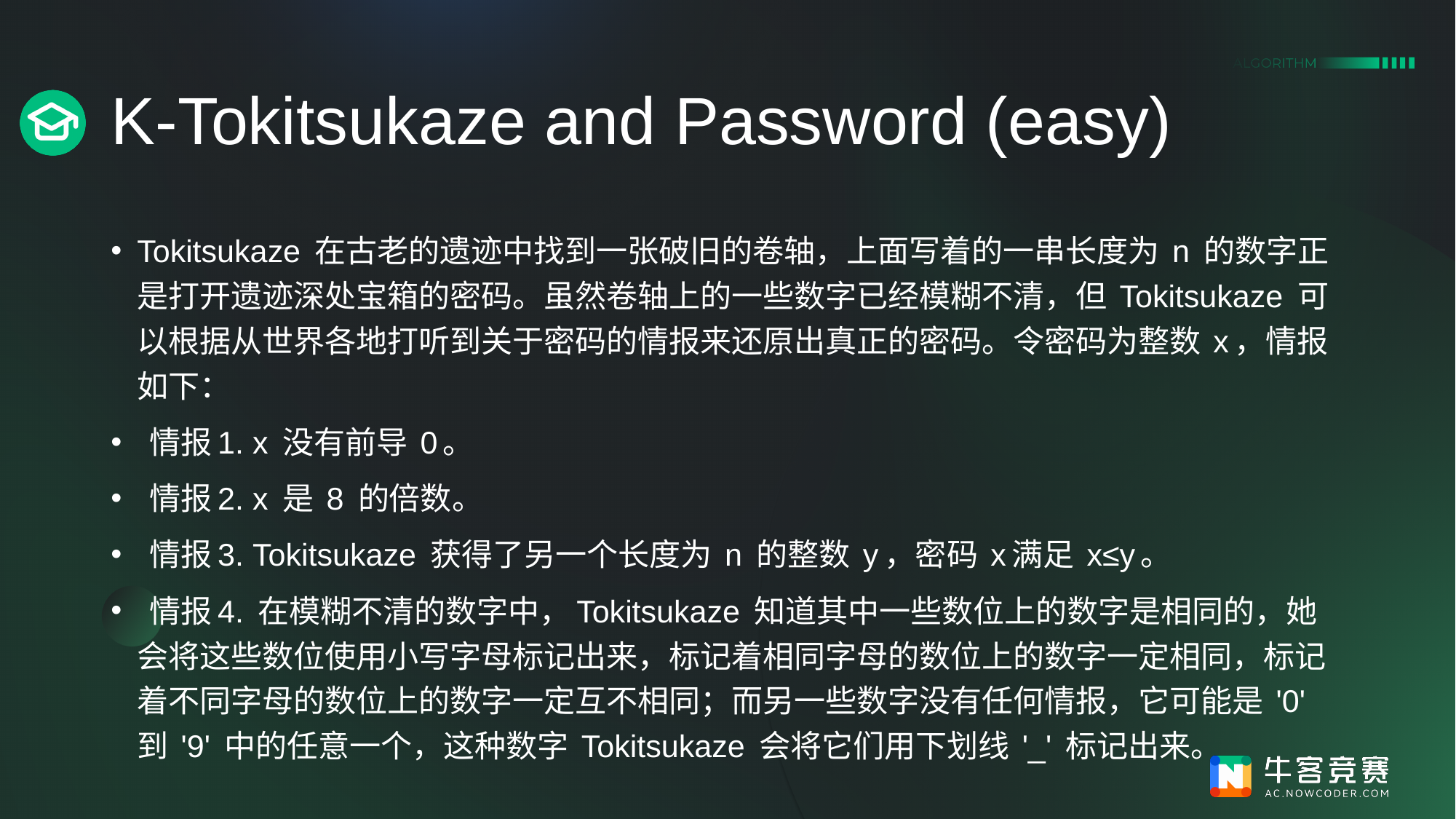

# K-Tokitsukaze and Password (easy)
Tokitsukaze 在古老的遗迹中找到一张破旧的卷轴，上面写着的一串长度为 n 的数字正是打开遗迹深处宝箱的密码。虽然卷轴上的一些数字已经模糊不清，但 Tokitsukaze 可以根据从世界各地打听到关于密码的情报来还原出真正的密码。令密码为整数 x，情报如下：
 情报1. x 没有前导 0。
 情报2. x 是 8 的倍数。
 情报3. Tokitsukaze 获得了另一个长度为 n 的整数 y，密码 x满足 x≤y。
 情报4. 在模糊不清的数字中，Tokitsukaze 知道其中一些数位上的数字是相同的，她会将这些数位使用小写字母标记出来，标记着相同字母的数位上的数字一定相同，标记着不同字母的数位上的数字一定互不相同；而另一些数字没有任何情报，它可能是 '0' 到 '9' 中的任意一个，这种数字 Tokitsukaze 会将它们用下划线 '_' 标记出来。